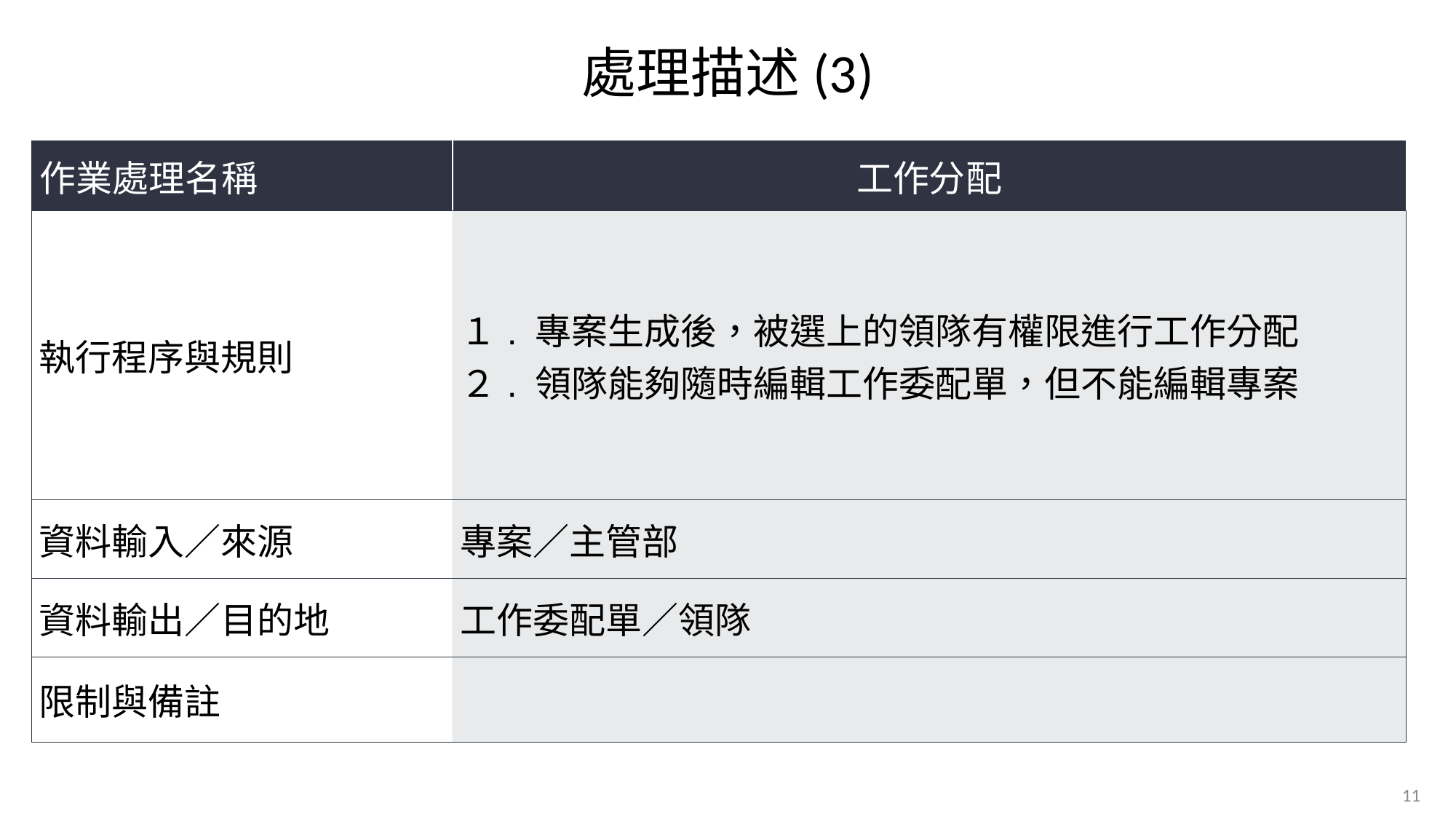

# 處理描述(3)
| 作業處理名稱 | 工作分配 |
| --- | --- |
| 執行程序與規則 | １. 專案生成後，被選上的領隊有權限進行工作分配 ２. 領隊能夠隨時編輯工作委配單，但不能編輯專案 |
| 資料輸入／來源 | 專案／主管部 |
| 資料輸出／目的地 | 工作委配單／領隊 |
| 限制與備註 |  |
11